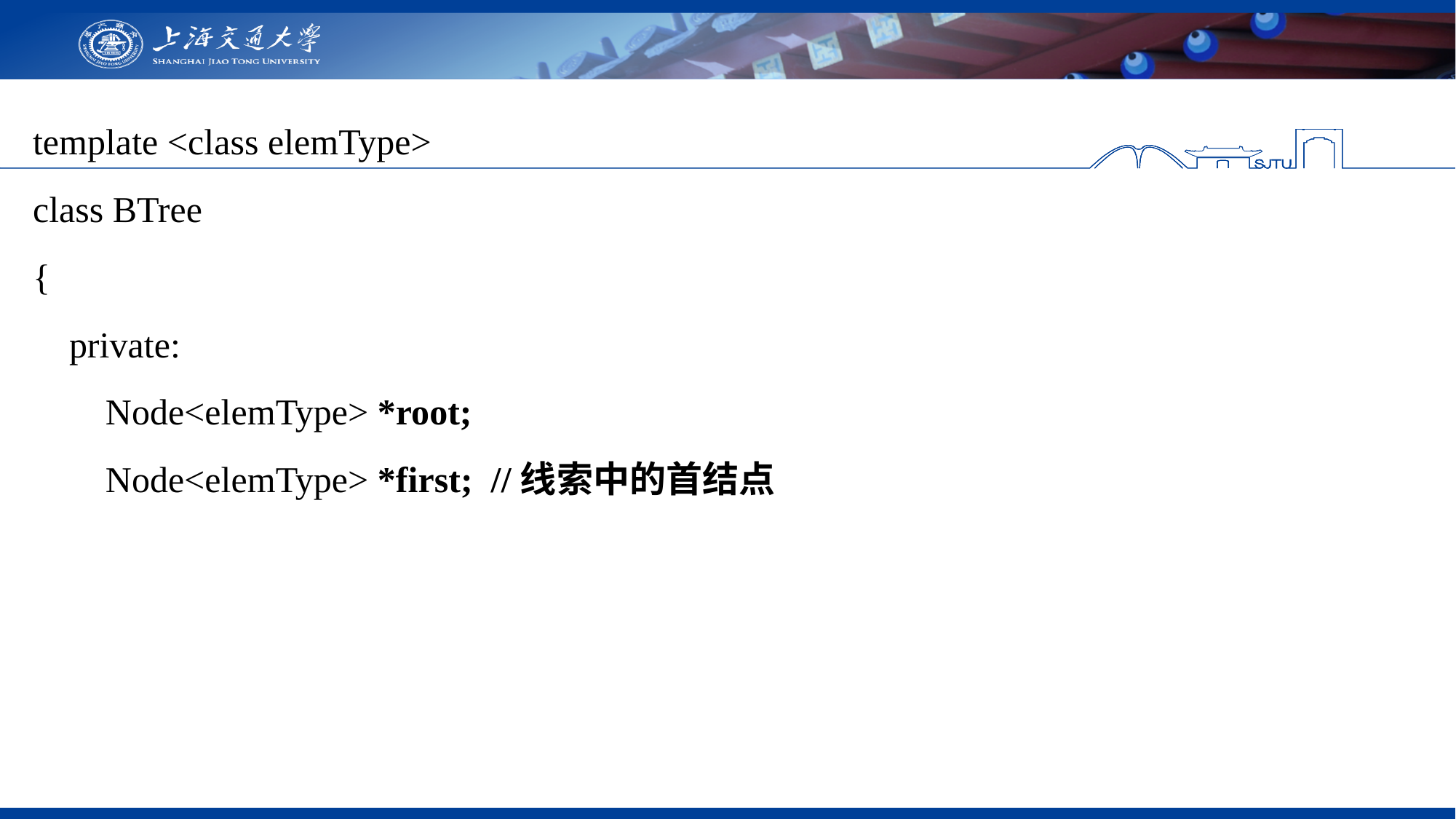

template <class elemType>
class BTree
{
    private:
        Node<elemType> *root;
        Node<elemType> *first;  //线索中的首结点